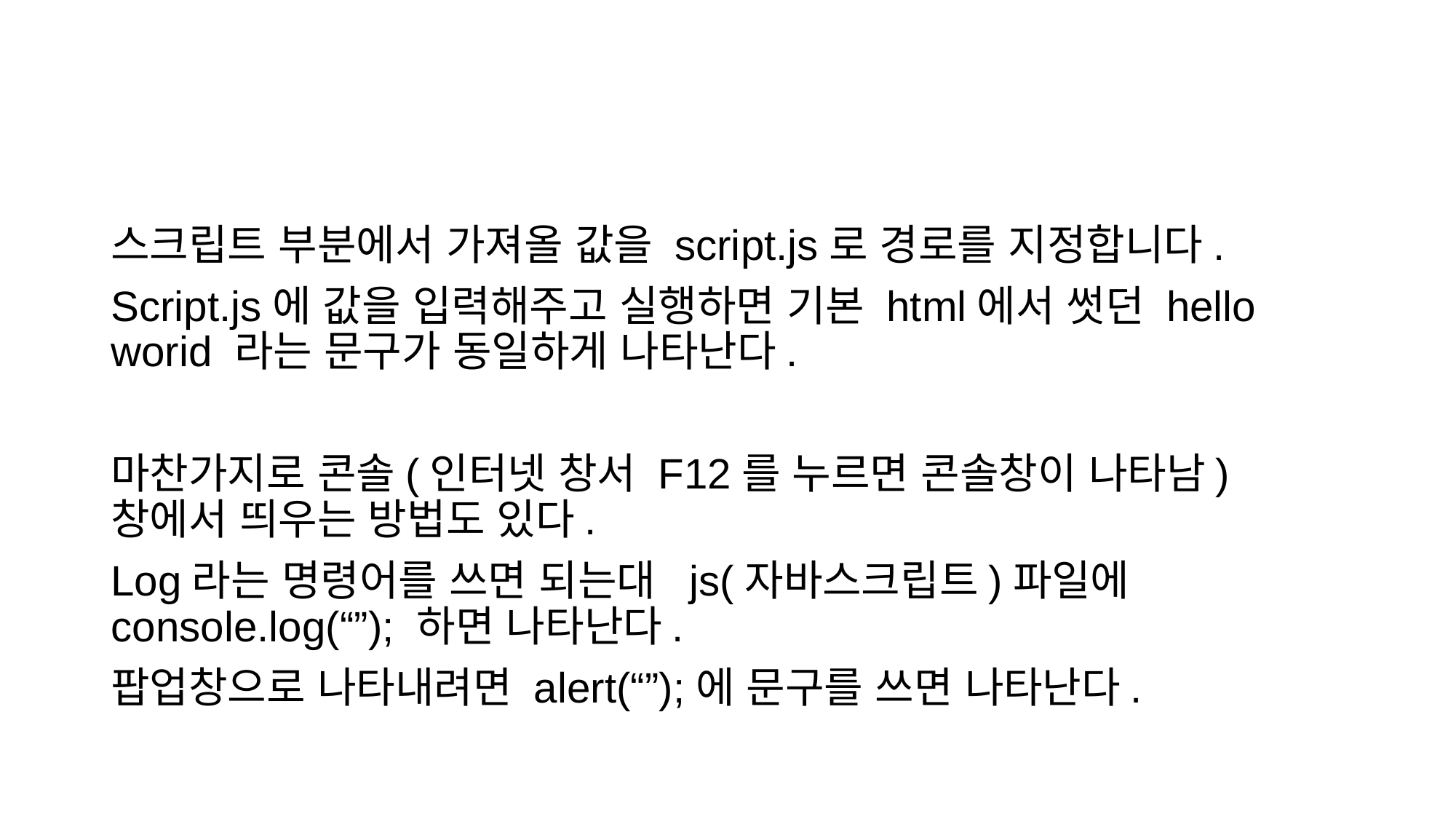

스크립트 부분에서 가져올 값을 script.js로 경로를 지정합니다.
Script.js에 값을 입력해주고 실행하면 기본 html에서 썻던 hello worid 라는 문구가 동일하게 나타난다.

마찬가지로 콘솔(인터넷 창서 F12를 누르면 콘솔창이 나타남)창에서 띄우는 방법도 있다.
Log라는 명령어를 쓰면 되는대  js(자바스크립트)파일에 console.log(“”); 하면 나타난다.
팝업창으로 나타내려면 alert(“”);에 문구를 쓰면 나타난다.